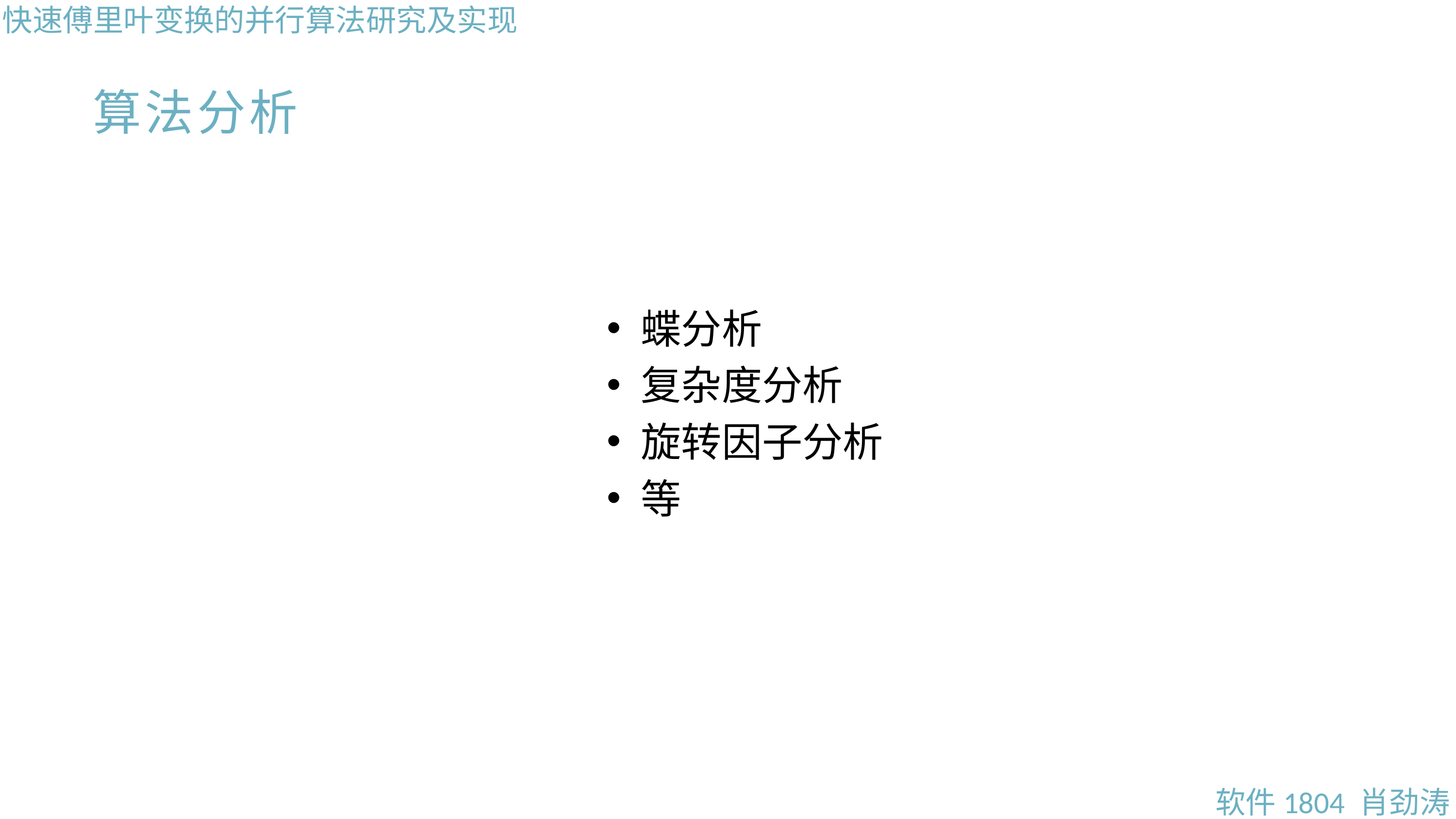

快速傅里叶变换的并行算法研究及实现
算法分析
蝶分析
复杂度分析
旋转因子分析
等
软件1804 肖劲涛